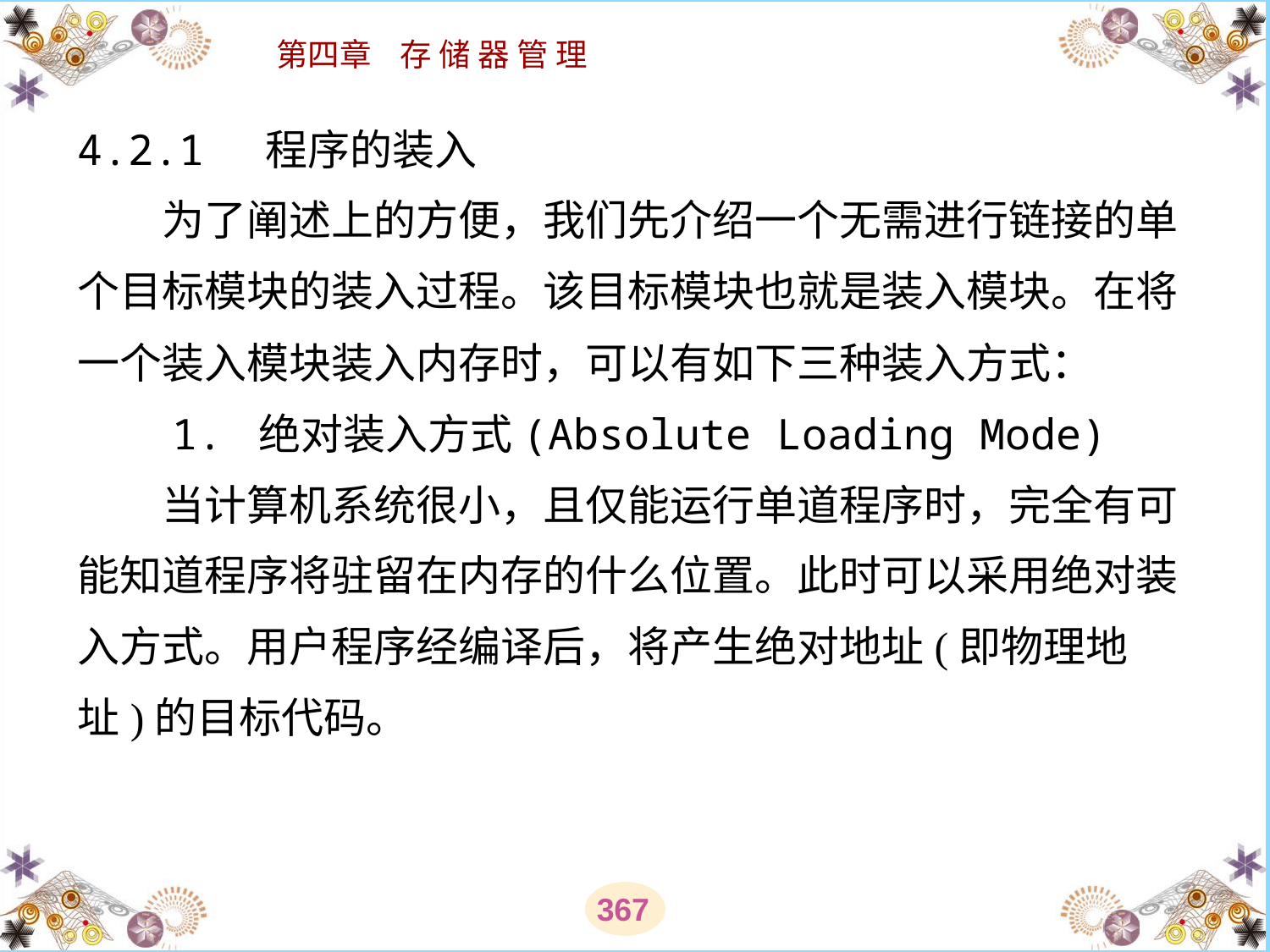

# 4.2.1  程序的装入 　　为了阐述上的方便，我们先介绍一个无需进行链接的单个目标模块的装入过程。该目标模块也就是装入模块。在将一个装入模块装入内存时，可以有如下三种装入方式： 　　1. 绝对装入方式(Absolute Loading Mode) 　　当计算机系统很小，且仅能运行单道程序时，完全有可能知道程序将驻留在内存的什么位置。此时可以采用绝对装入方式。用户程序经编译后，将产生绝对地址(即物理地址)的目标代码。